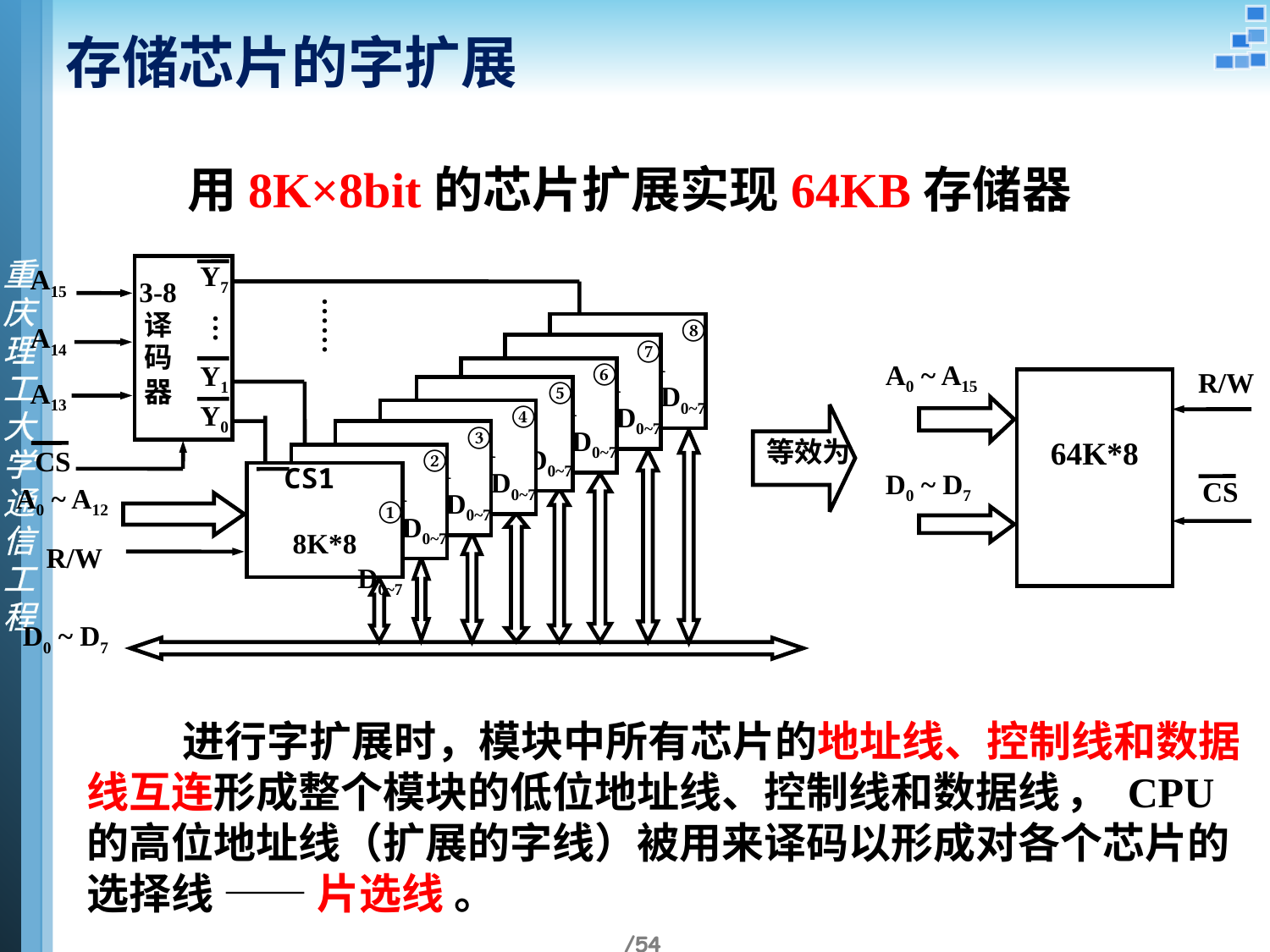

# 存储芯片的字扩展
用8K×8bit的芯片扩展实现64KB存储器

Y7

A15
3-8译
码
器

……
…
A14

Y1

A13

Y0

CS

⑧
64K*1
D0~7
⑦
64K*1
D0~7
⑥
64K*1
D0~7
⑤
64K*1
D0~7
④
64K*1
D0~7
③
64K*1
D0~7
②
64K*1
D0~7
CS1     ①
8K*8
D0~7

A0 ~ A15
R/W

64K*8

等效为
D0 ~ D7
CS

D0 ~ D7

A0 ~ A12

R/W

         进行字扩展时，模块中所有芯片的地址线、控制线和数据线互连形成整个模块的低位地址线、控制线和数据线 ， CPU的高位地址线（扩展的字线）被用来译码以形成对各个芯片的选择线 —— 片选线 。

33
/54